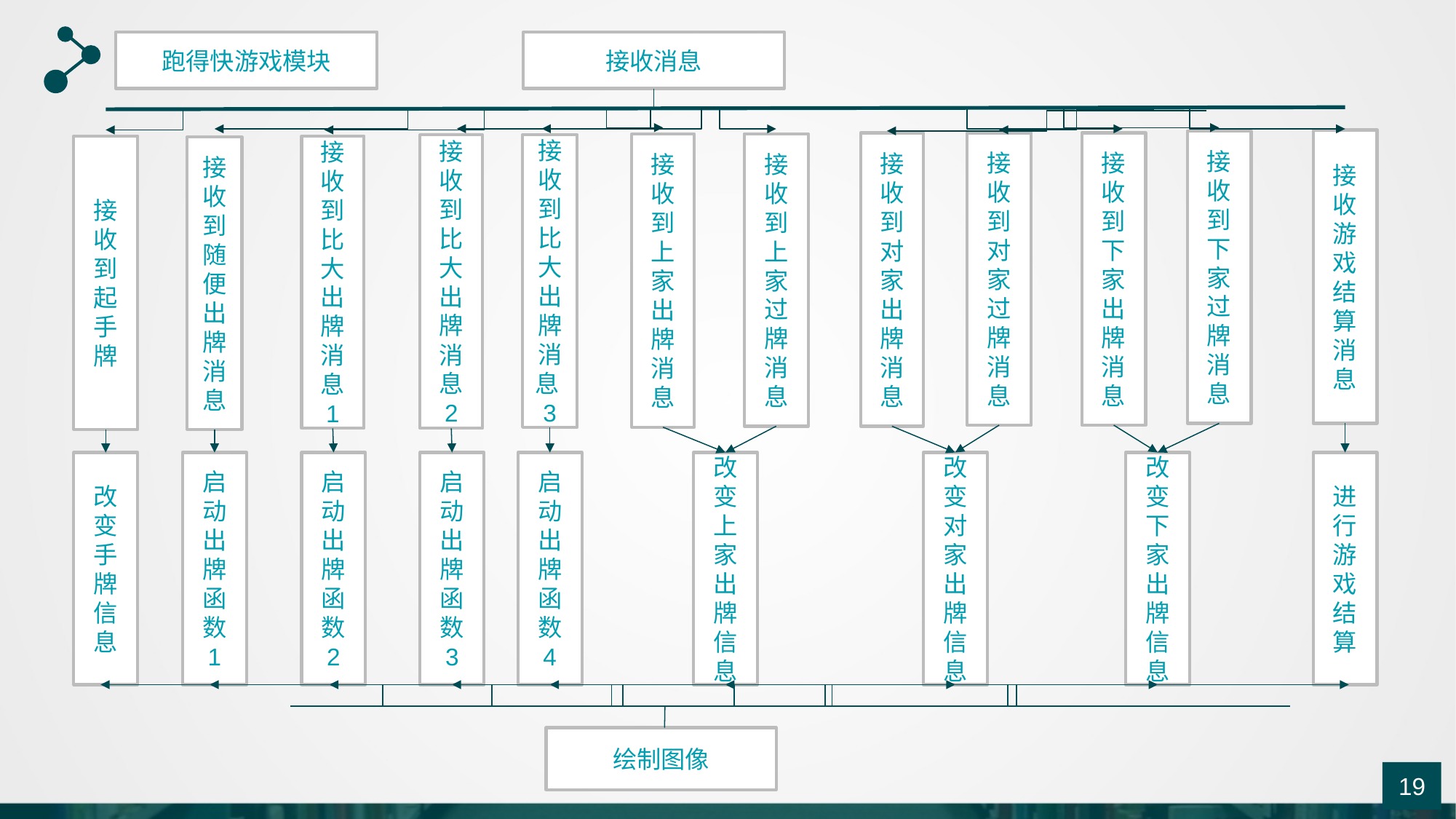

跑得快游戏模块
接收消息
接收游戏结算消息
接收到下家过牌消息
接收到对家出牌消息
接收到
对家过牌消息
接收到下家出牌消息
接收到上家出牌消息
接收到
上家过牌消息
接收到比大出牌消息
2
接收到比大出牌消息3
接收到起手牌
接收到比大出牌消息
1
接收到随便出牌消息
改变手牌信息
启动出牌函数
1
启动出牌函数
2
启动出牌函数
3
启动出牌函数
4
改变上家出牌信息
改变对家出牌信息
改变下家出牌信息
进行游戏结算
绘制图像